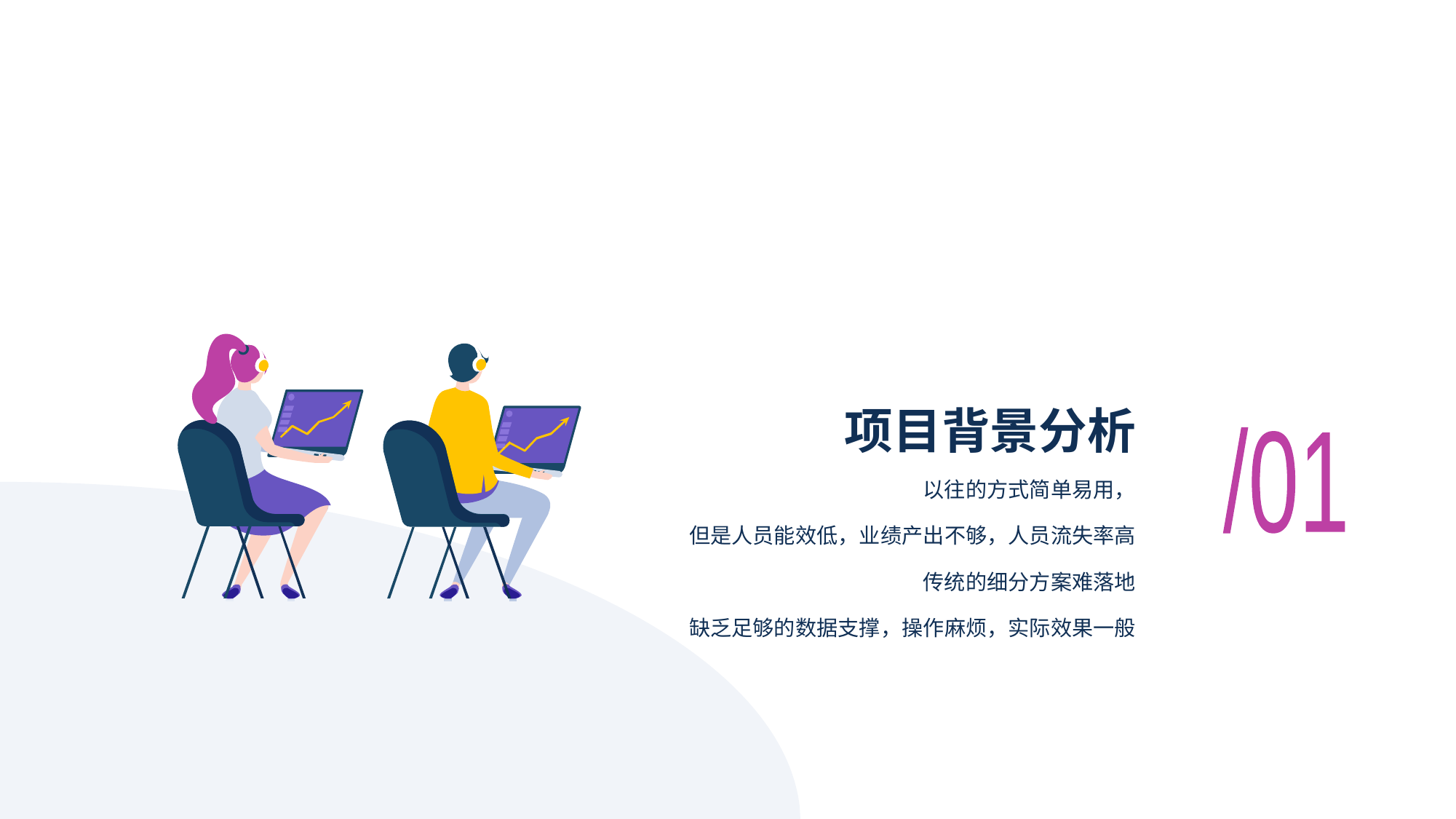

# 项目背景分析
/01
以往的方式简单易用，
但是人员能效低，业绩产出不够，人员流失率高
传统的细分方案难落地
缺乏足够的数据支撑，操作麻烦，实际效果一般